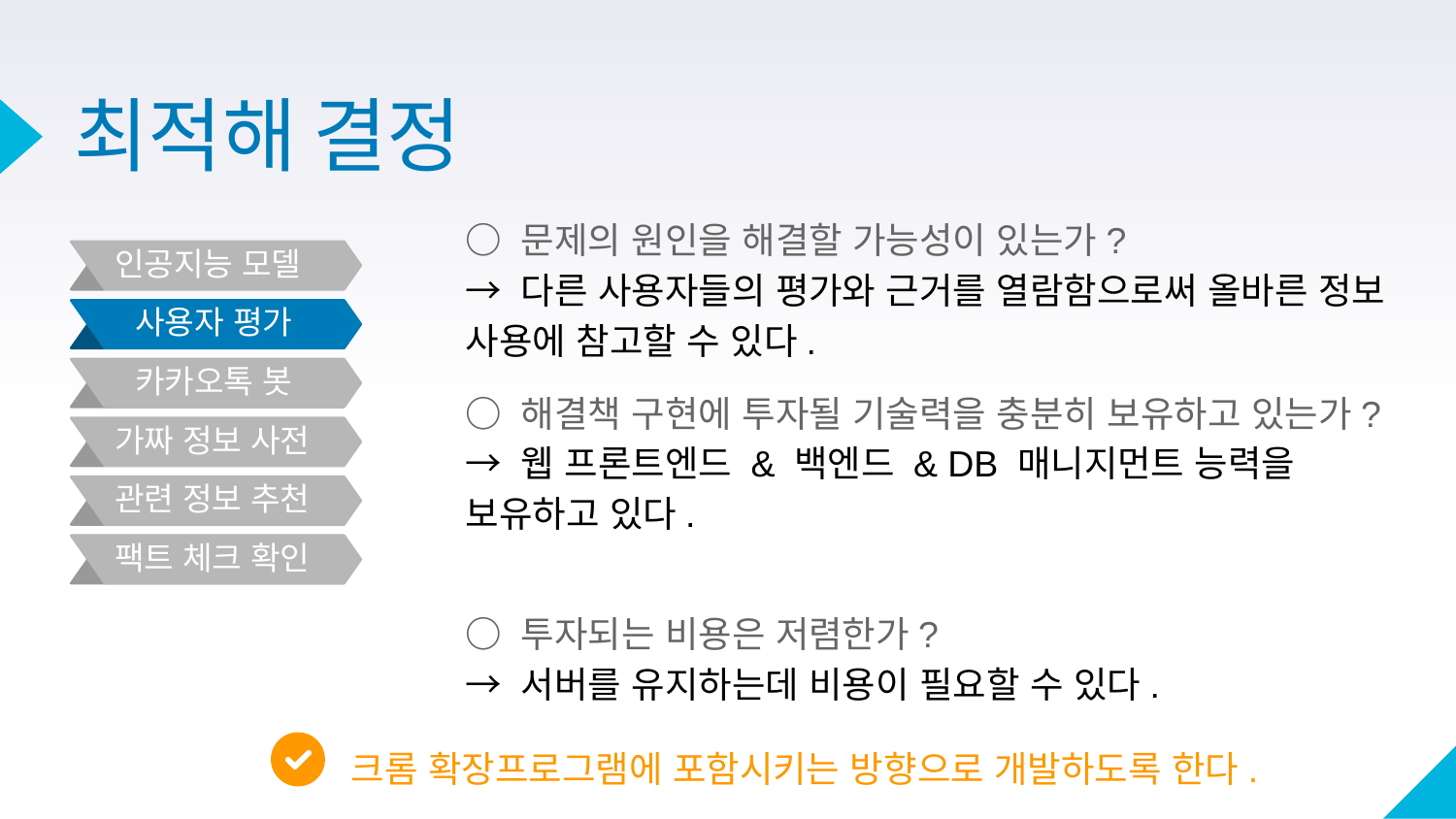

# 최적해 결정
○ 문제의 원인을 해결할 가능성이 있는가?
→ 다른 사용자들의 평가와 근거를 열람함으로써 올바른 정보 사용에 참고할 수 있다.

인공지능 모델

사용자 평가

카카오톡 봇
○ 해결책 구현에 투자될 기술력을 충분히 보유하고 있는가?
→ 웹 프론트엔드 & 백엔드 & DB 매니지먼트 능력을 보유하고 있다.

가짜 정보 사전

관련 정보 추천

팩트 체크 확인

○ 투자되는 비용은 저렴한가?
→ 서버를 유지하는데 비용이 필요할 수 있다.

크롬 확장프로그램에 포함시키는 방향으로 개발하도록 한다.